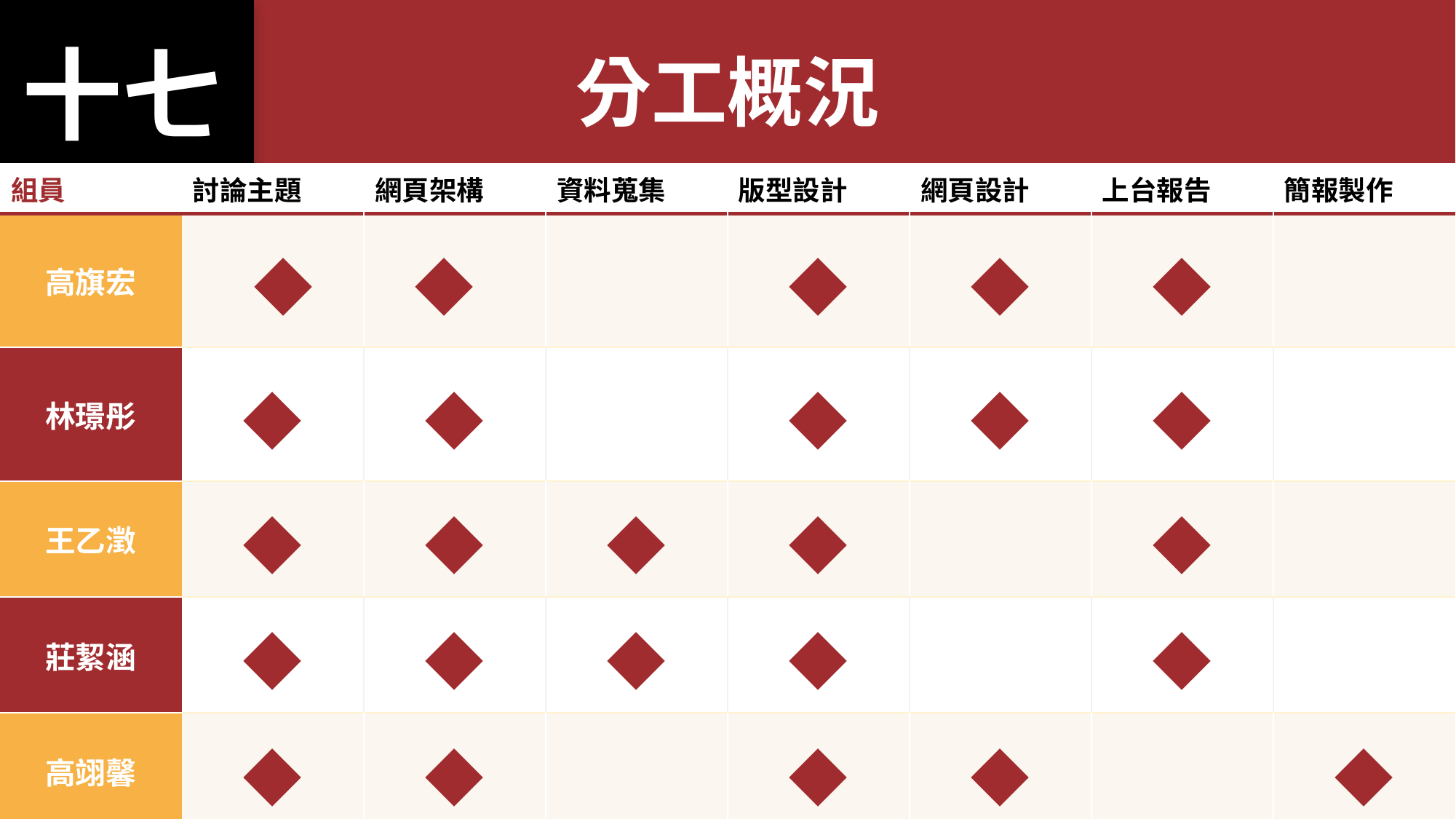

十七
分工概況
| 組員 | 討論主題 | 網頁架構 | 資料蒐集 | 版型設計 | 網頁設計 | 上台報告 | 簡報製作 |
| --- | --- | --- | --- | --- | --- | --- | --- |
| 高旗宏 | ◆ | ◆ |  | ◆ | ◆ | ◆ |  |
| 林璟彤 | ◆ | ◆ |  | ◆ | ◆ | ◆ |  |
| 王乙澂 | ◆ | ◆ | ◆ | ◆ |  | ◆ |  |
| 莊絜涵 | ◆ | ◆ | ◆ | ◆ |  | ◆ |  |
| 高翊馨 | ◆ | ◆ |  | ◆ | ◆ |  | ◆ |